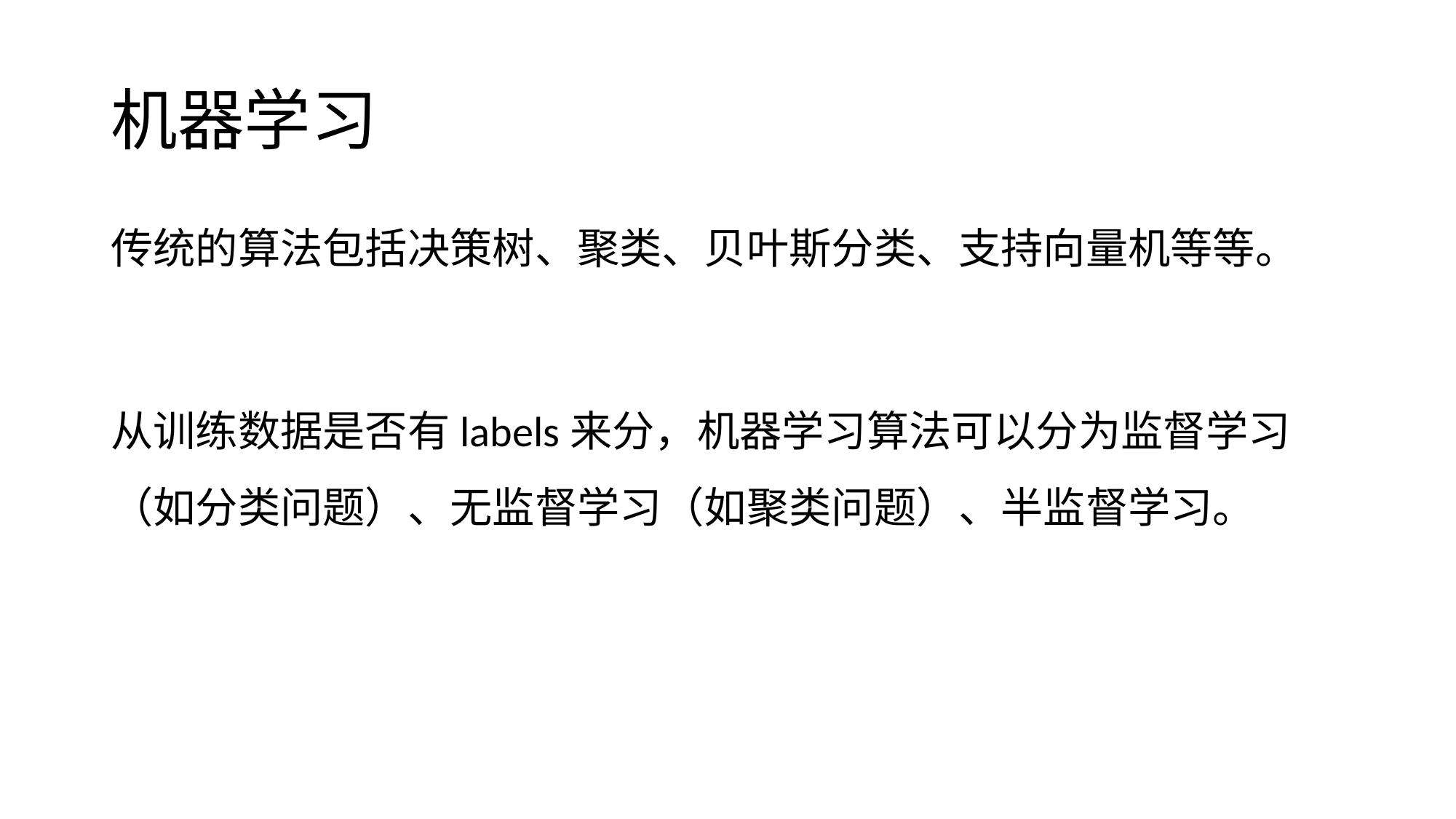

# 机器学习
传统的算法包括决策树、聚类、贝叶斯分类、支持向量机等等。

从训练数据是否有labels来分，机器学习算法可以分为监督学习（如分类问题）、无监督学习（如聚类问题）、半监督学习。